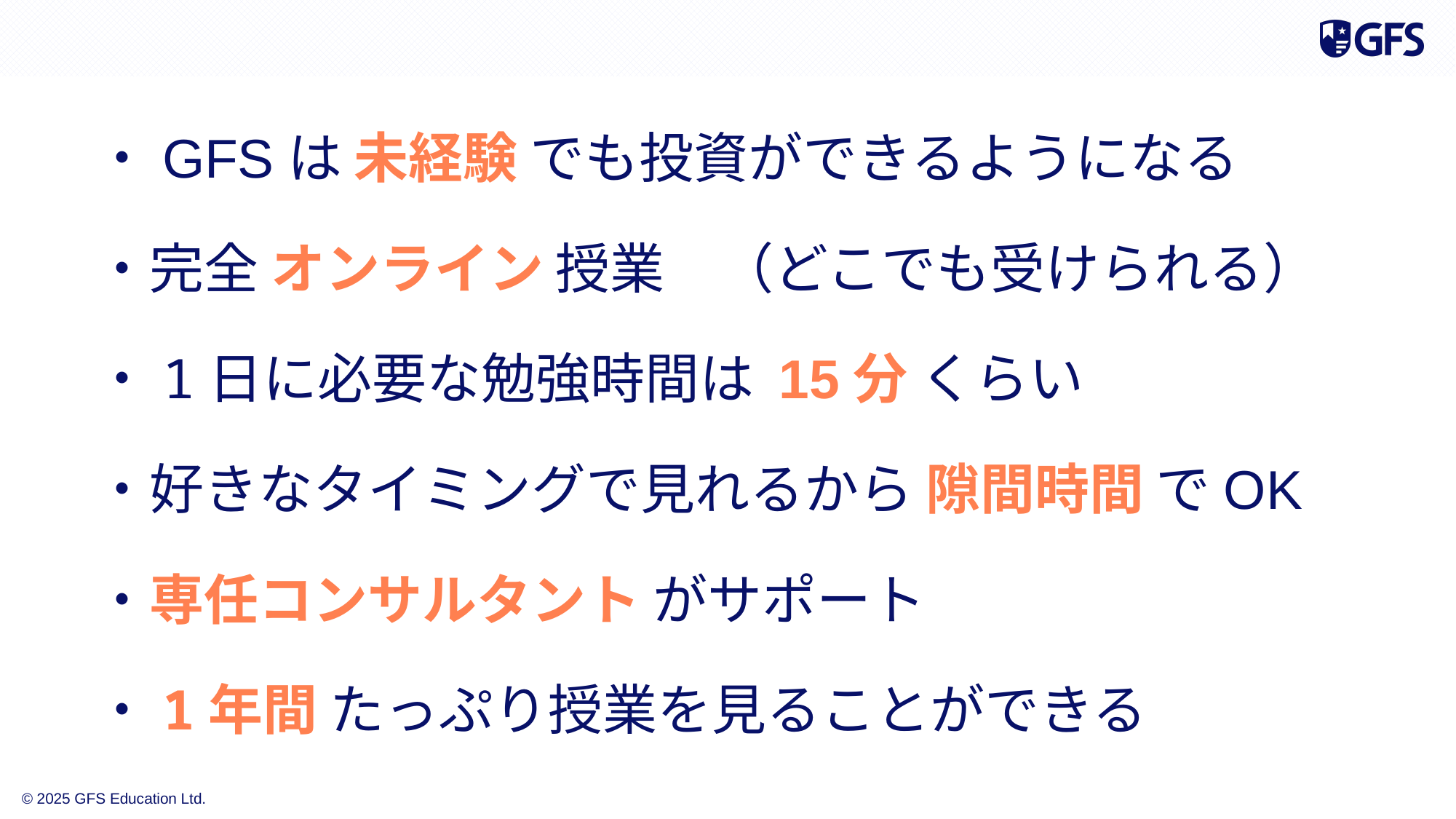

・GFSは 未経験 でも投資ができるようになる
・完全 オンライン 授業　（どこでも受けられる）
・1日に必要な勉強時間は 15分 くらい
・好きなタイミングで見れるから 隙間時間 でOK
・専任コンサルタント がサポート
・1年間 たっぷり授業を見ることができる